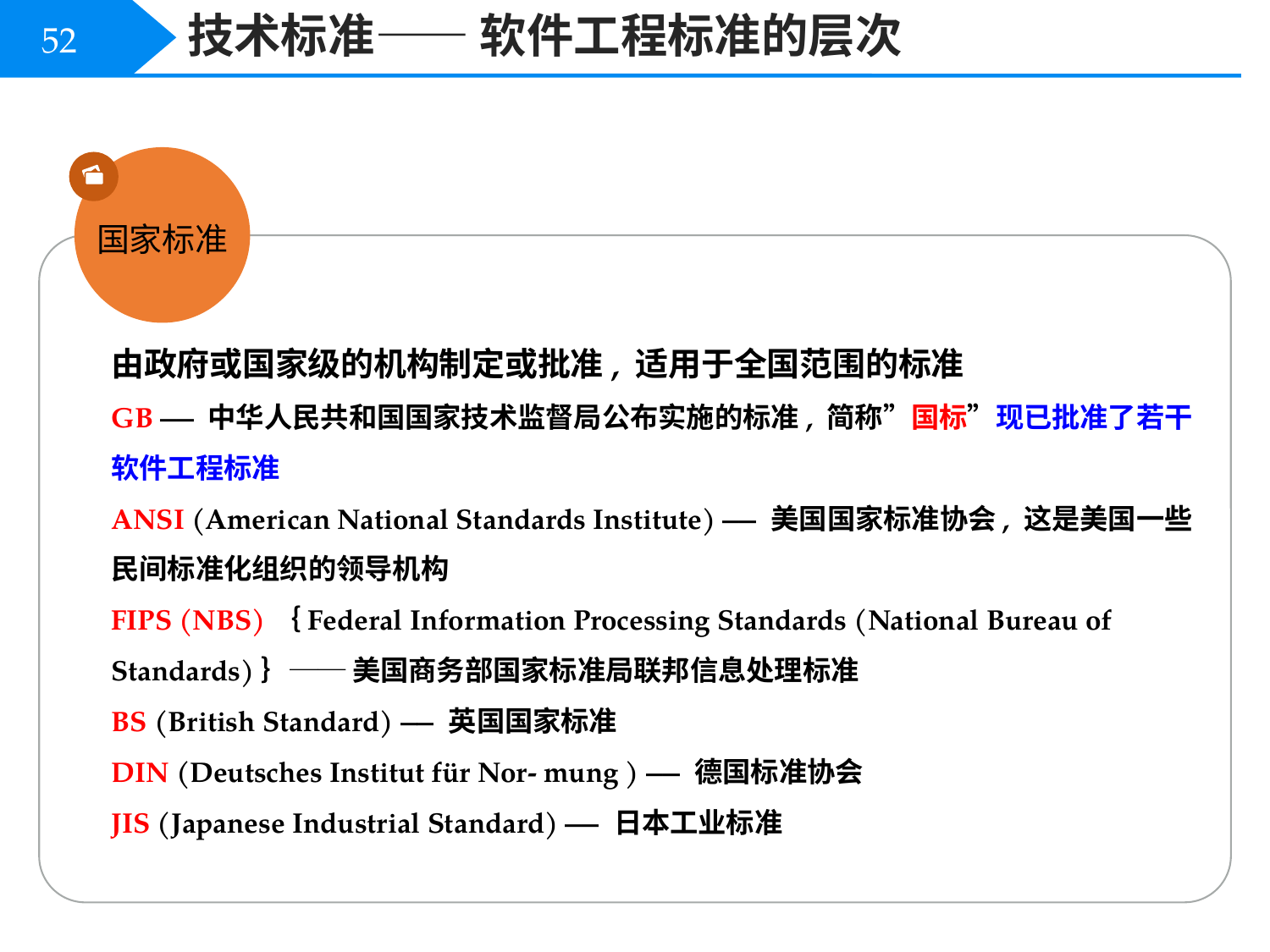

技术标准—— 软件工程标准的层次
52
国家标准

由政府或国家级的机构制定或批准, 适用于全国范围的标准
GB ── 中华人民共和国国家技术监督局公布实施的标准, 简称”国标”现已批准了若干软件工程标准
ANSI (American National Standards Institute) ── 美国国家标准协会, 这是美国一些民间标准化组织的领导机构
FIPS (NBS)｛Federal Information Processing Standards (National Bureau of Standards)｝── 美国商务部国家标准局联邦信息处理标准
BS (British Standard) ── 英国国家标准
DIN (Deutsches Institut für Nor- mung ) ── 德国标准协会
JIS (Japanese Industrial Standard) ── 日本工业标准